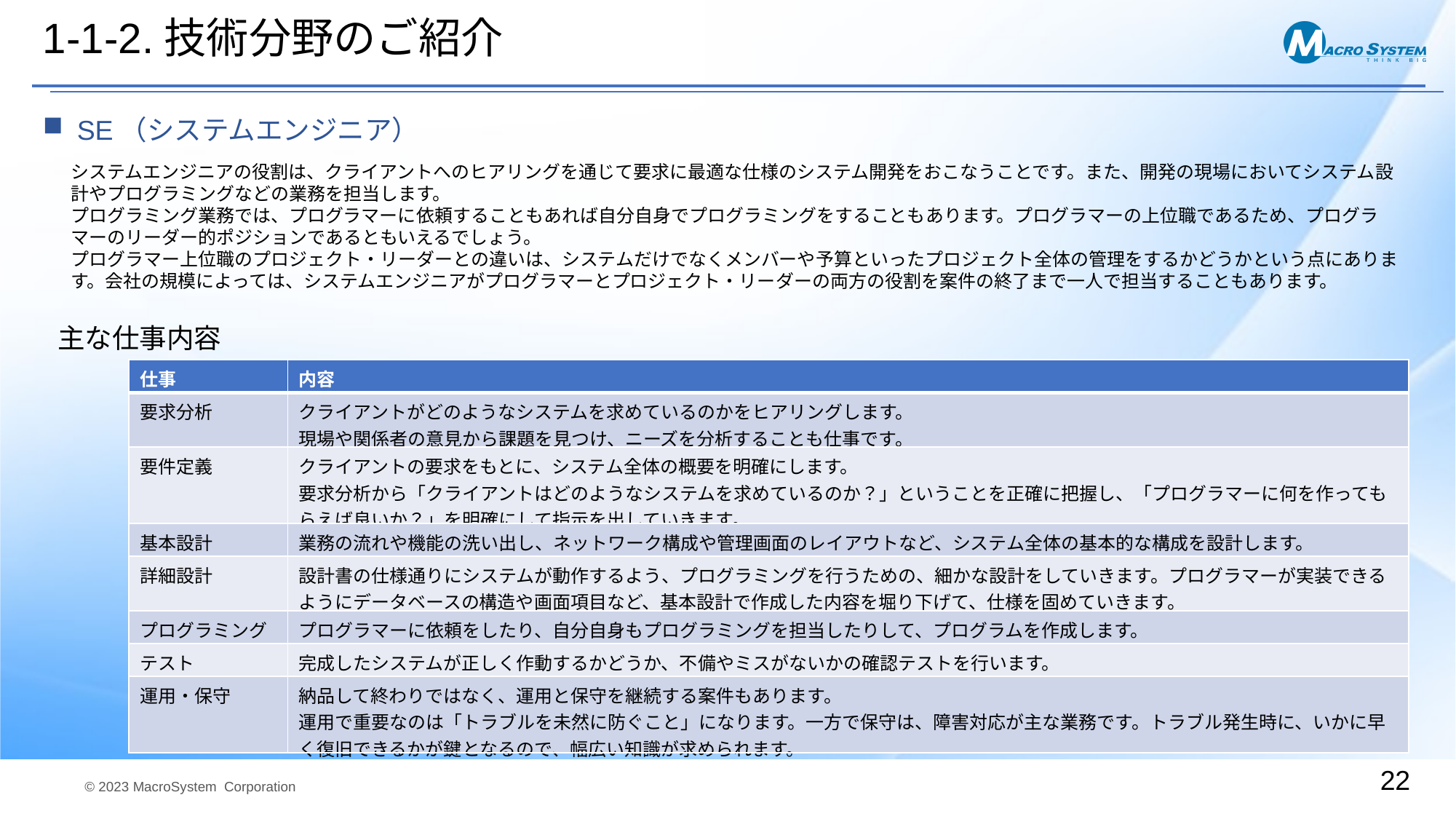

# 1-1-2.技術分野のご紹介
SE（システムエンジニア）
システムエンジニアの役割は、クライアントへのヒアリングを通じて要求に最適な仕様のシステム開発をおこなうことです。また、開発の現場においてシステム設計やプログラミングなどの業務を担当します。
プログラミング業務では、プログラマーに依頼することもあれば自分自身でプログラミングをすることもあります。プログラマーの上位職であるため、プログラマーのリーダー的ポジションであるともいえるでしょう。
プログラマー上位職のプロジェクト・リーダーとの違いは、システムだけでなくメンバーや予算といったプロジェクト全体の管理をするかどうかという点にあります。会社の規模によっては、システムエンジニアがプログラマーとプロジェクト・リーダーの両方の役割を案件の終了まで一人で担当することもあります。
主な仕事内容
| 仕事 | 内容 |
| --- | --- |
| 要求分析 | クライアントがどのようなシステムを求めているのかをヒアリングします。 現場や関係者の意見から課題を見つけ、ニーズを分析することも仕事です。 |
| 要件定義 | クライアントの要求をもとに、システム全体の概要を明確にします。 要求分析から「クライアントはどのようなシステムを求めているのか？」ということを正確に把握し、「プログラマーに何を作ってもらえば良いか？」を明確にして指示を出していきます。 |
| 基本設計 | 業務の流れや機能の洗い出し、ネットワーク構成や管理画面のレイアウトなど、システム全体の基本的な構成を設計します。 |
| 詳細設計 | 設計書の仕様通りにシステムが動作するよう、プログラミングを行うための、細かな設計をしていきます。プログラマーが実装できるようにデータベースの構造や画面項目など、基本設計で作成した内容を堀り下げて、仕様を固めていきます。 |
| プログラミング | プログラマーに依頼をしたり、自分自身もプログラミングを担当したりして、プログラムを作成します。 |
| テスト | 完成したシステムが正しく作動するかどうか、不備やミスがないかの確認テストを行います。 |
| 運用・保守 | 納品して終わりではなく、運用と保守を継続する案件もあります。 運用で重要なのは「トラブルを未然に防ぐこと」になります。一方で保守は、障害対応が主な業務です。トラブル発生時に、いかに早く復旧できるかが鍵となるので、幅広い知識が求められます。 |